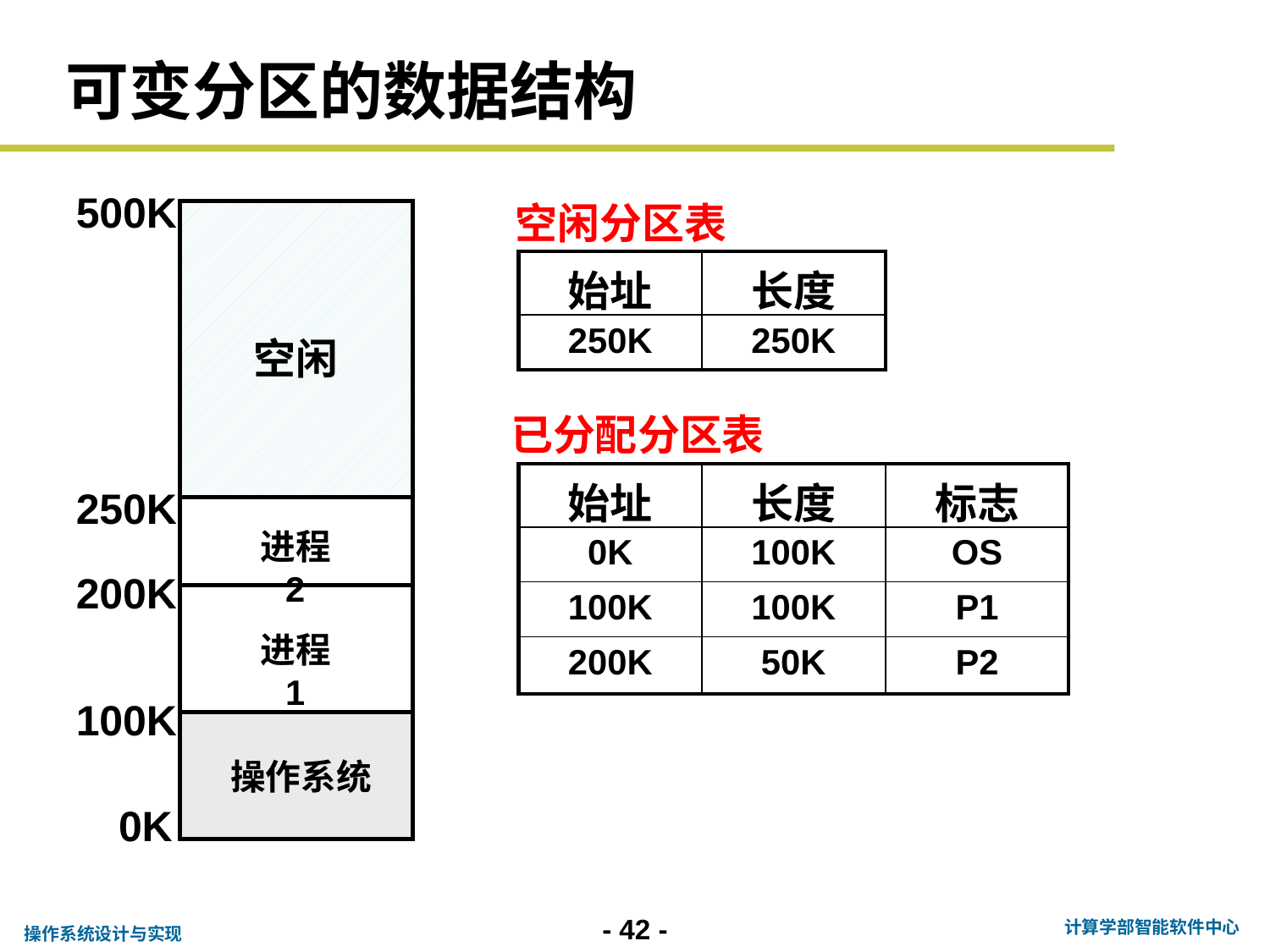

# 可变分区的数据结构
500K
空闲分区表

| 始址 | 长度 |
| --- | --- |
| 250K | 250K |
空闲
已分配分区表
| 始址 | 长度 | 标志 |
| --- | --- | --- |
| 0K | 100K | OS |
| 100K | 100K | P1 |
| 200K | 50K | P2 |
250K

进程2
200K

进程1
100K

操作系统
0K